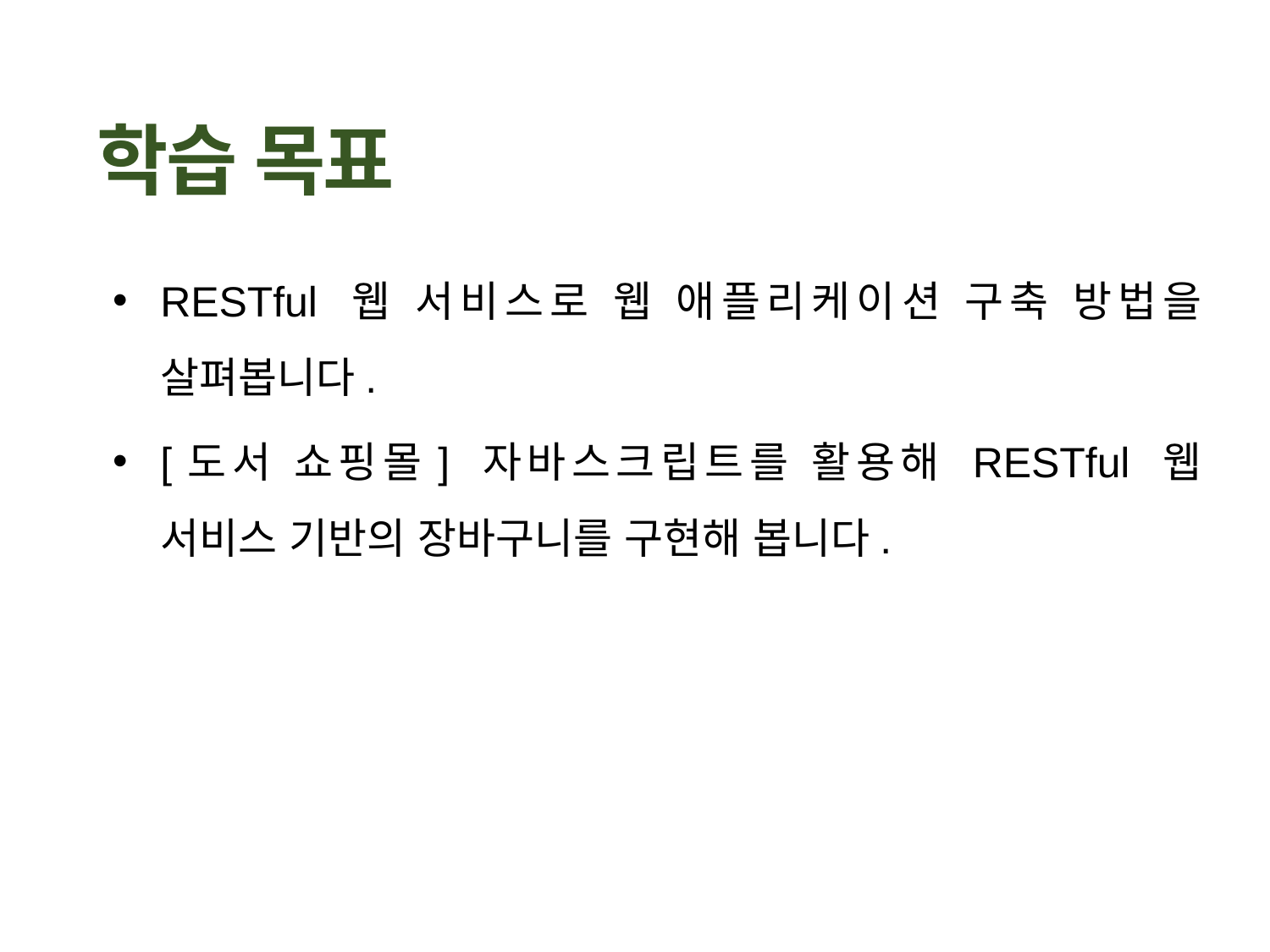

RESTful 웹 서비스로 웹 애플리케이션 구축 방법을 살펴봅니다.
[도서 쇼핑몰] 자바스크립트를 활용해 RESTful 웹 서비스 기반의 장바구니를 구현해 봅니다.